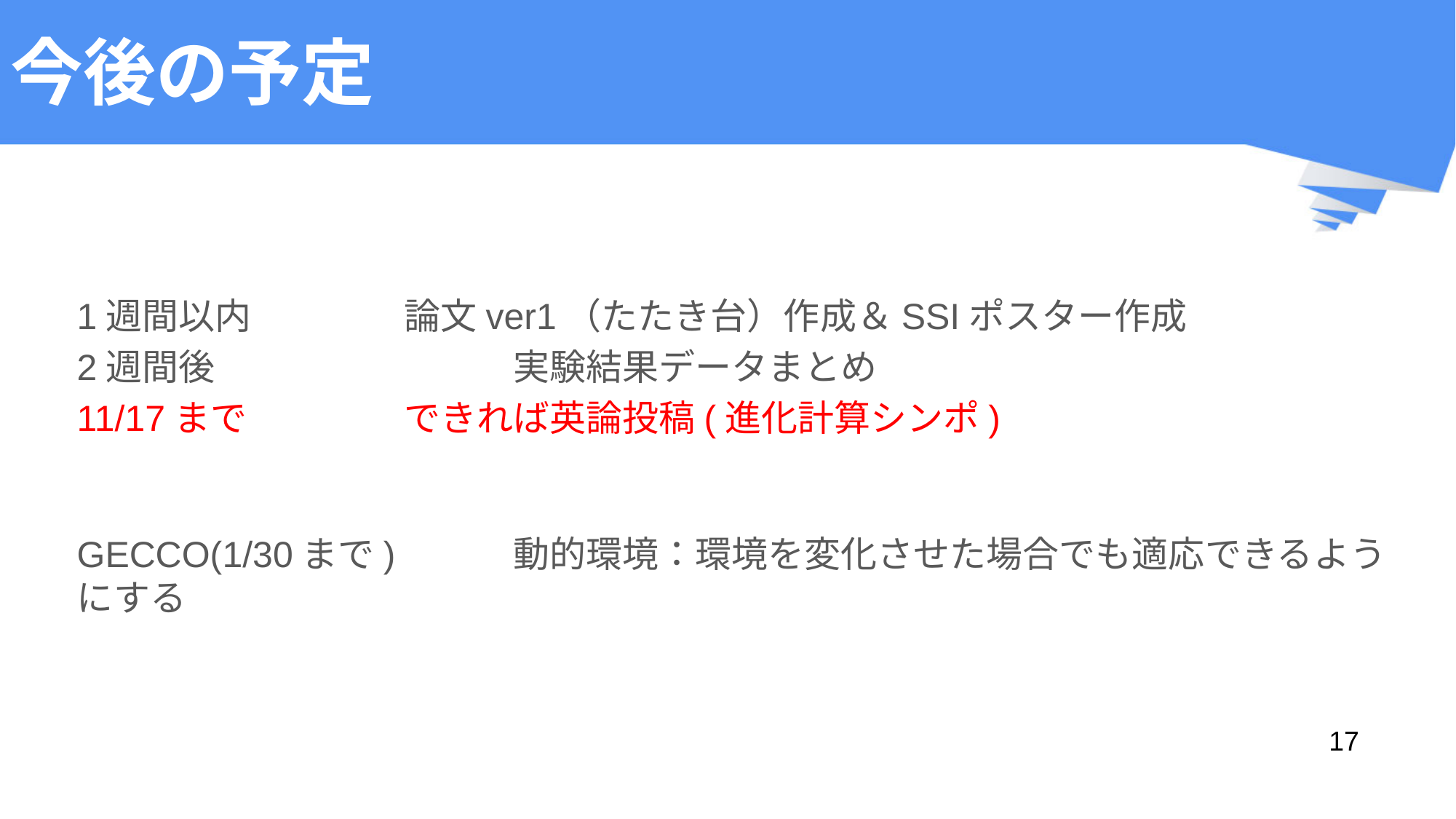

# 今後の予定

1週間以内		論文ver1（たたき台）作成＆SSIポスター作成
2週間後			実験結果データまとめ
11/17まで		できれば英論投稿(進化計算シンポ)

GECCO(1/30まで)		動的環境：環境を変化させた場合でも適応できるようにする
17